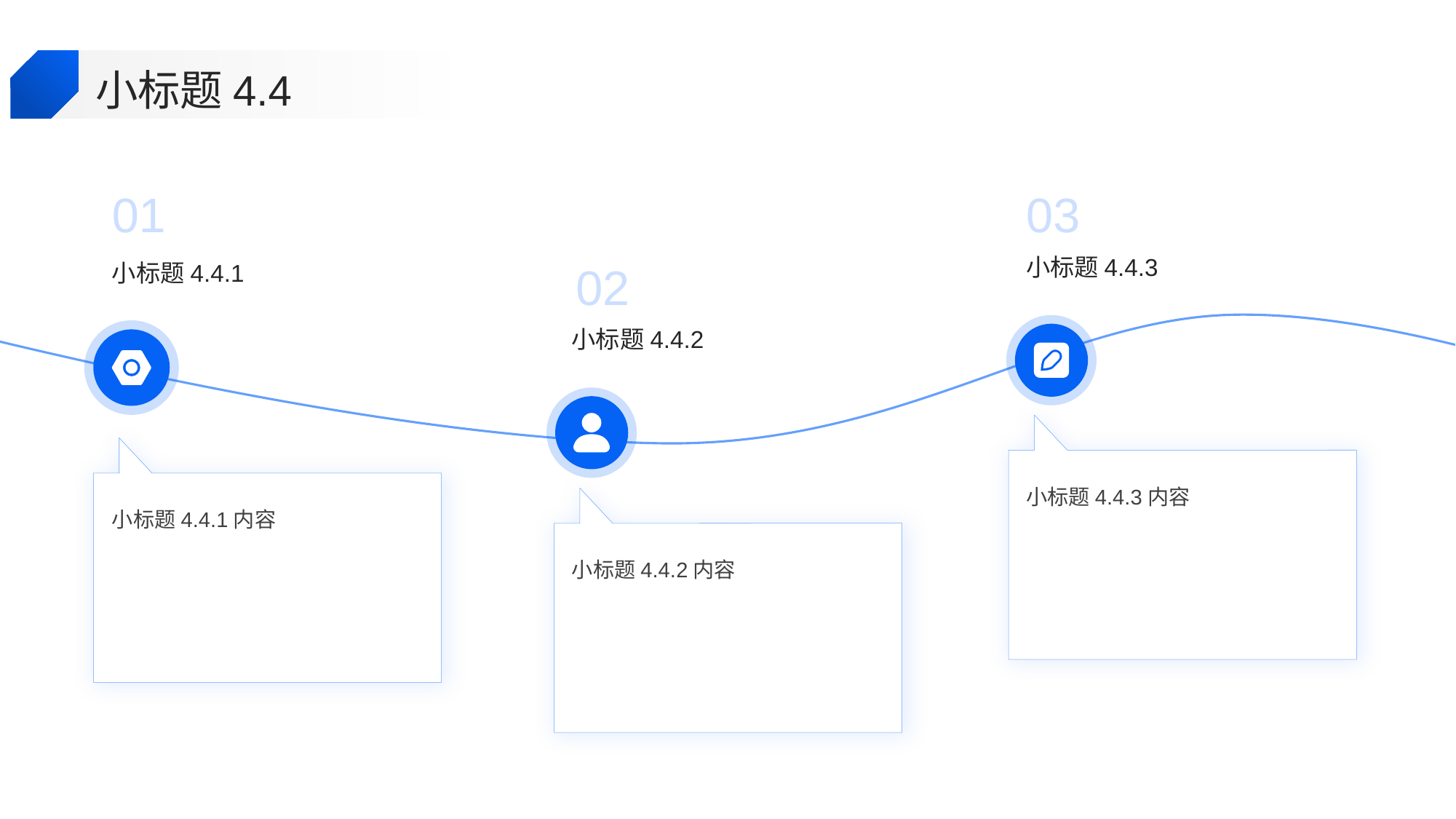

小标题4.4
01
03
小标题4.4.3
小标题4.4.1
02

小标题4.4.2

小标题4.4.3内容

小标题4.4.1内容
小标题4.4.2内容